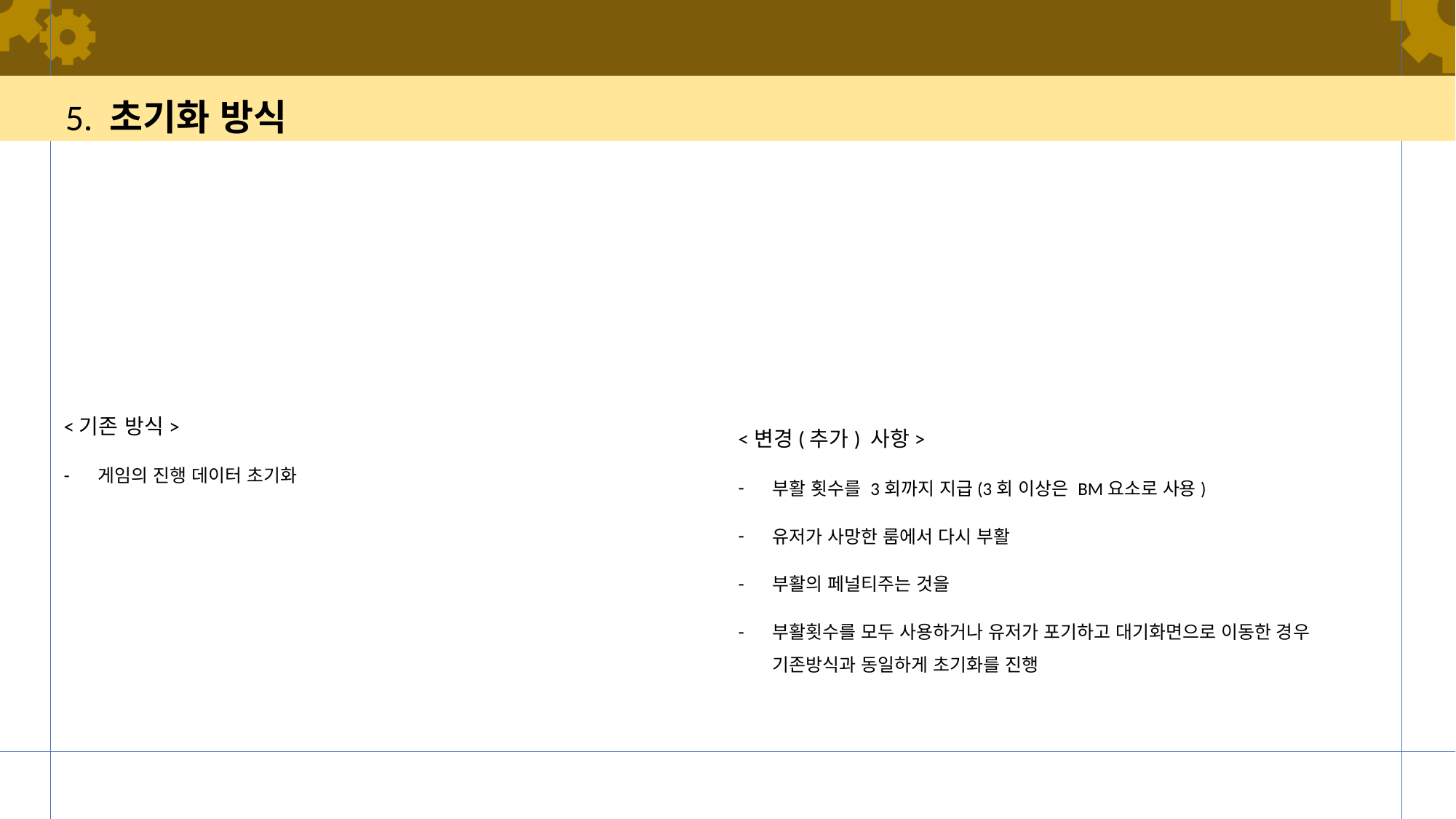

# 5. 초기화 방식

<기존 방식>
게임의 진행 데이터 초기화

<변경(추가) 사항>
부활 횟수를 3회까지 지급(3회 이상은 BM요소로 사용)
유저가 사망한 룸에서 다시 부활
부활의 페널티주는 것을
부활횟수를 모두 사용하거나 유저가 포기하고 대기화면으로 이동한 경우 기존방식과 동일하게 초기화를 진행